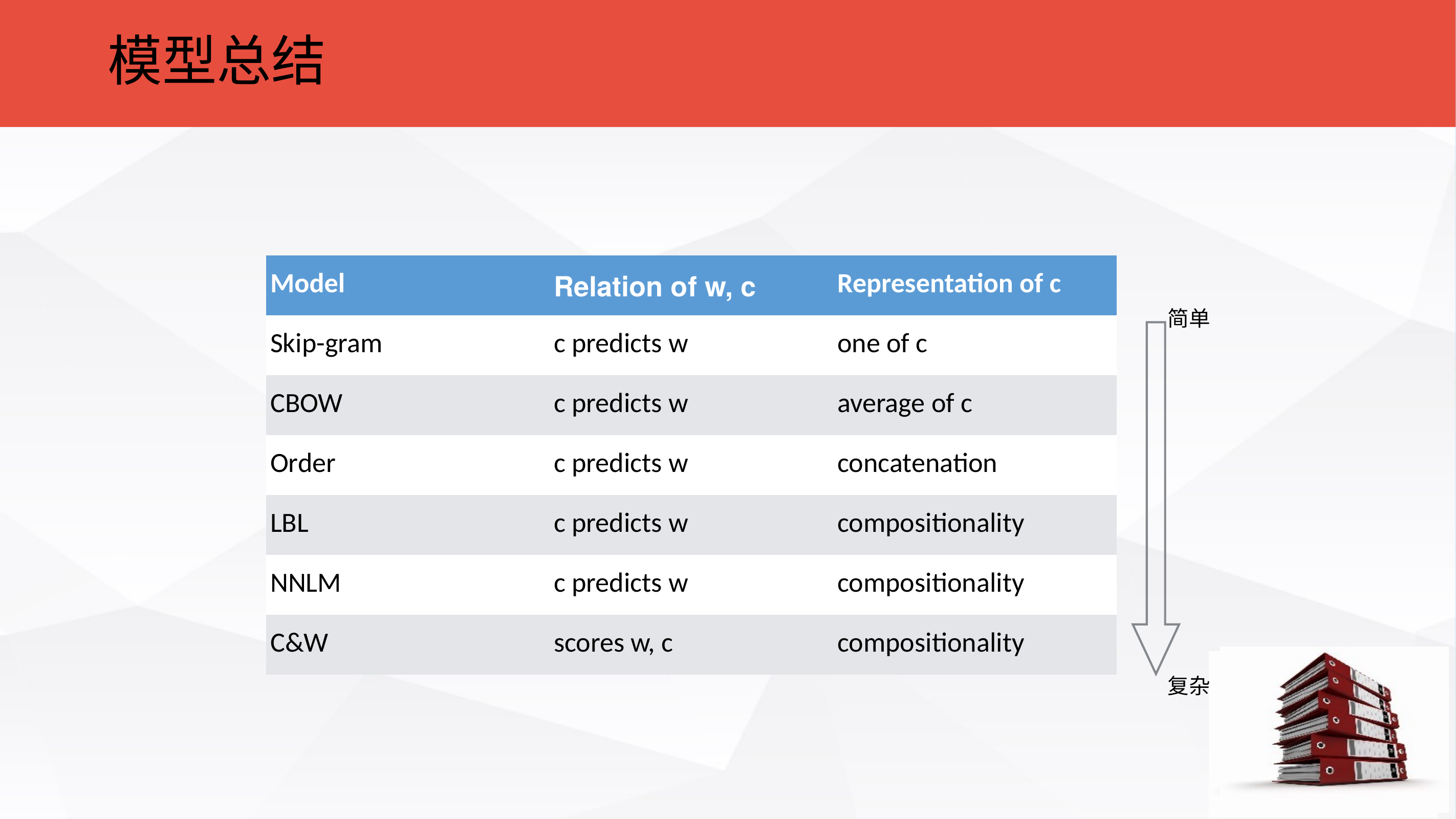

模型总结

| Model | Relation of w, c | Representation of c |
| --- | --- | --- |
| Skip-gram | c predicts w | one of c |
| CBOW | c predicts w | average of c |
| Order | c predicts w | concatenation |
| LBL | c predicts w | compositionality |
| NNLM | c predicts w | compositionality |
| C&W | scores w, c | compositionality |
简单

复杂